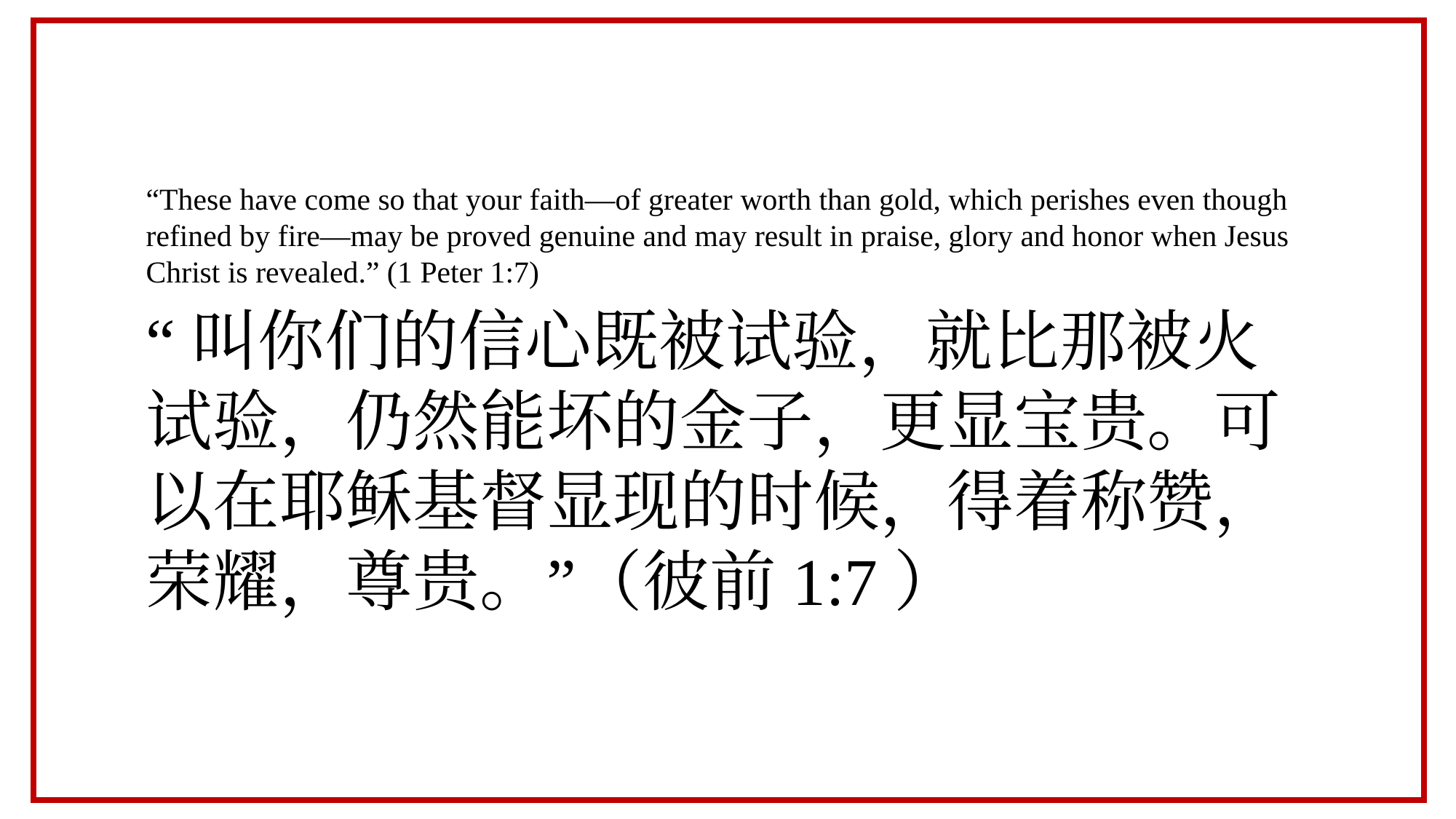

“These have come so that your faith—of greater worth than gold, which perishes even though refined by fire—may be proved genuine and may result in praise, glory and honor when Jesus Christ is revealed.” (1 Peter 1:7)
“叫你们的信心既被试验，就比那被火试验，仍然能坏的金子，更显宝贵。可以在耶稣基督显现的时候，得着称赞，荣耀，尊贵。”（彼前1:7）